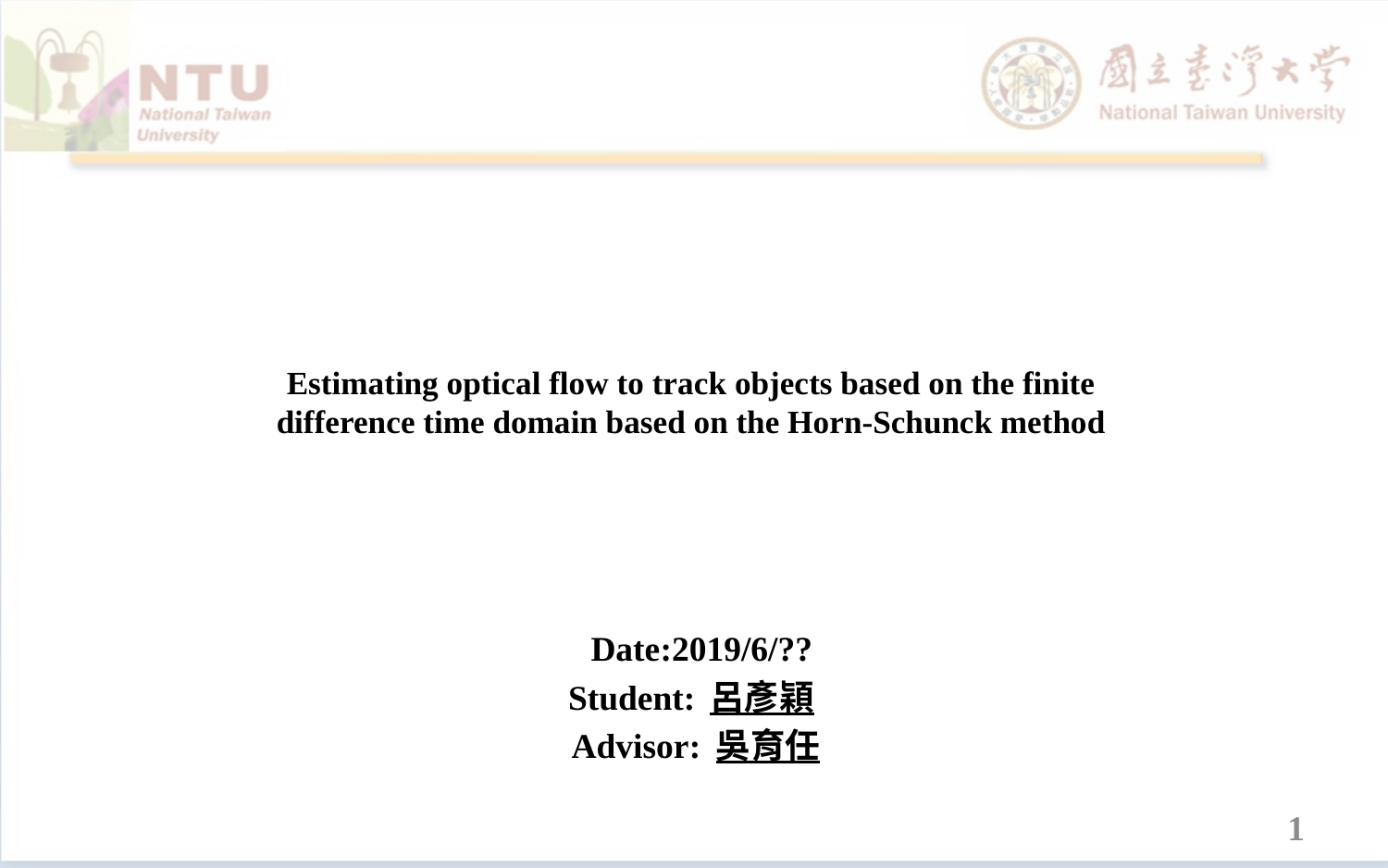

# Estimating optical flow to track objects based on the finite difference time domain based on the Horn-Schunck method
 Date:2019/6/??
Student: 呂彥穎
 Advisor: 吳育任
1